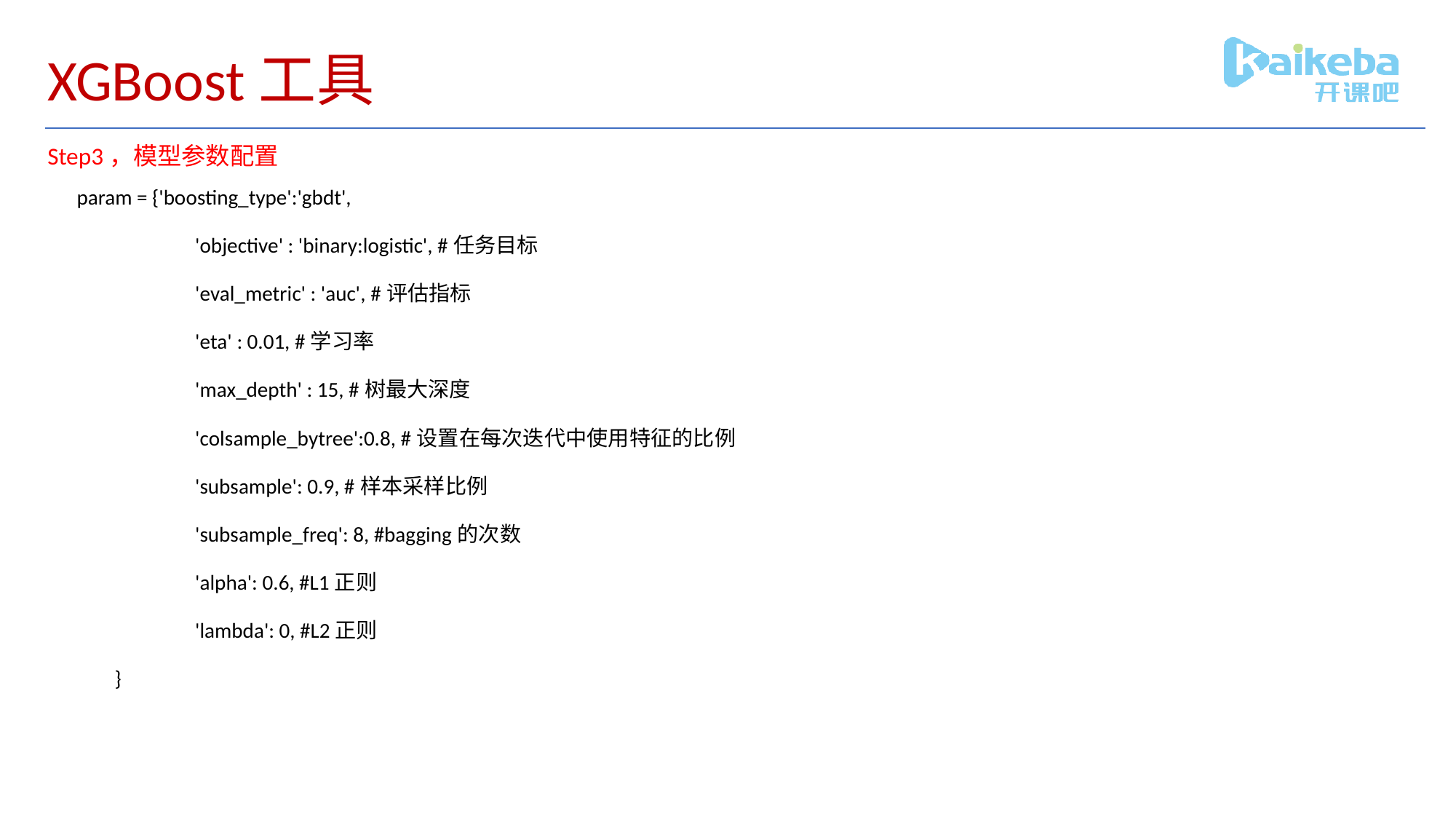

# XGBoost工具
Step3，模型参数配置
param = {'boosting_type':'gbdt',
                         'objective' : 'binary:logistic', #任务目标
                         'eval_metric' : 'auc', #评估指标
                         'eta' : 0.01, #学习率
                         'max_depth' : 15, #树最大深度
                         'colsample_bytree':0.8, #设置在每次迭代中使用特征的比例
                         'subsample': 0.9, #样本采样比例
                         'subsample_freq': 8, #bagging的次数
                         'alpha': 0.6, #L1正则
                         'lambda': 0, #L2正则
        }